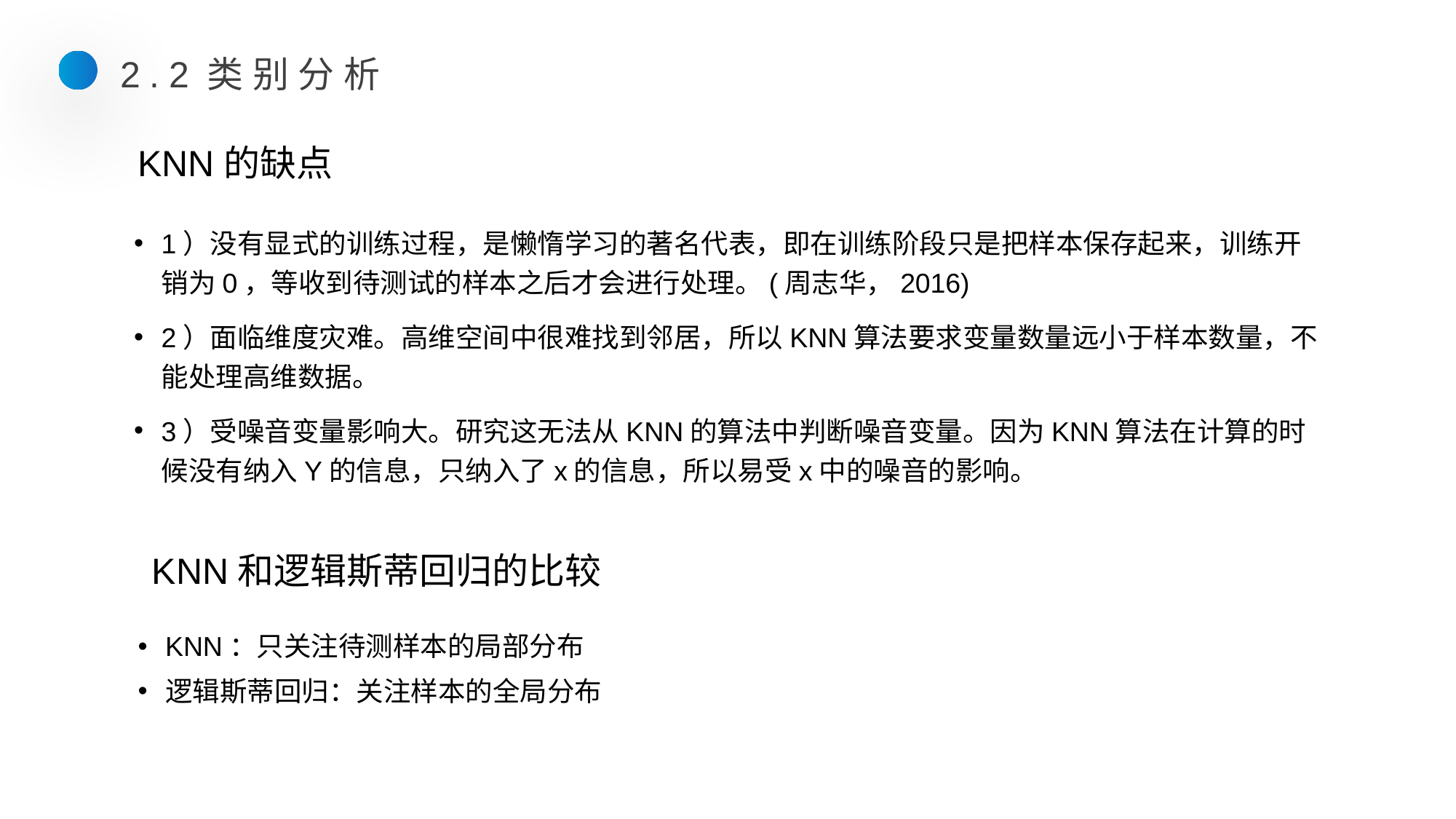

2.2类别分析

KNN的缺点
1）没有显式的训练过程，是懒惰学习的著名代表，即在训练阶段只是把样本保存起来，训练开销为0，等收到待测试的样本之后才会进行处理。(周志华，2016)
2）面临维度灾难。高维空间中很难找到邻居，所以KNN算法要求变量数量远小于样本数量，不能处理高维数据。
3）受噪音变量影响大。研究这无法从KNN的算法中判断噪音变量。因为KNN算法在计算的时候没有纳入Y的信息，只纳入了x的信息，所以易受x中的噪音的影响。
# KNN和逻辑斯蒂回归的比较
KNN：只关注待测样本的局部分布
逻辑斯蒂回归：关注样本的全局分布